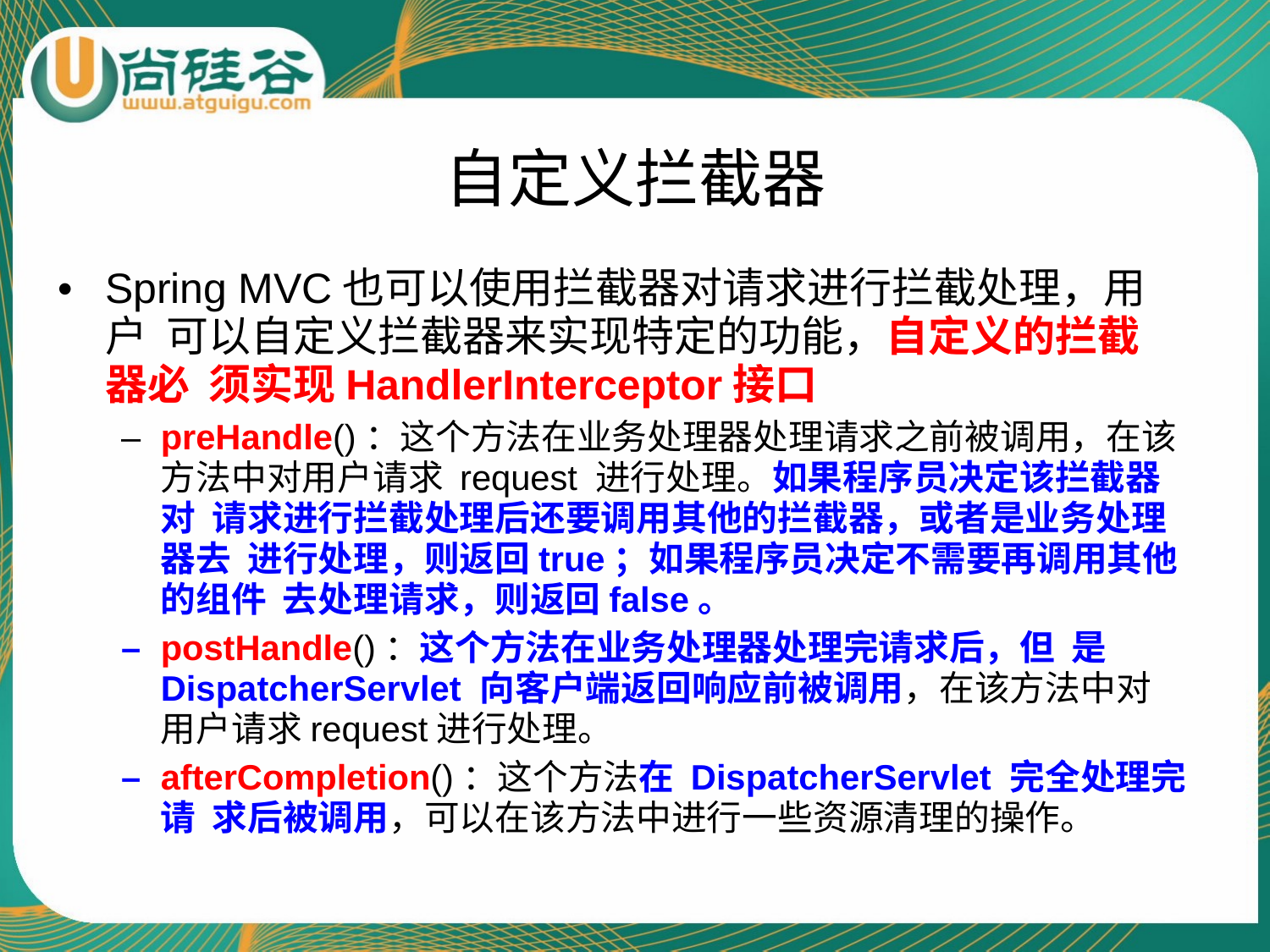

# 自定义拦截器
•	Spring MVC也可以使用拦截器对请求进行拦截处理，用户  可以自定义拦截器来实现特定的功能，自定义的拦截器必  须实现HandlerInterceptor接口
–	preHandle()：这个方法在业务处理器处理请求之前被调用，在该  方法中对用户请求 request 进行处理。如果程序员决定该拦截器对  请求进行拦截处理后还要调用其他的拦截器，或者是业务处理器去  进行处理，则返回true；如果程序员决定不需要再调用其他的组件  去处理请求，则返回false。
–	postHandle()：这个方法在业务处理器处理完请求后，但  是DispatcherServlet 向客户端返回响应前被调用，在该方法中对  用户请求request进行处理。
–	afterCompletion()：这个方法在 DispatcherServlet 完全处理完请  求后被调用，可以在该方法中进行一些资源清理的操作。